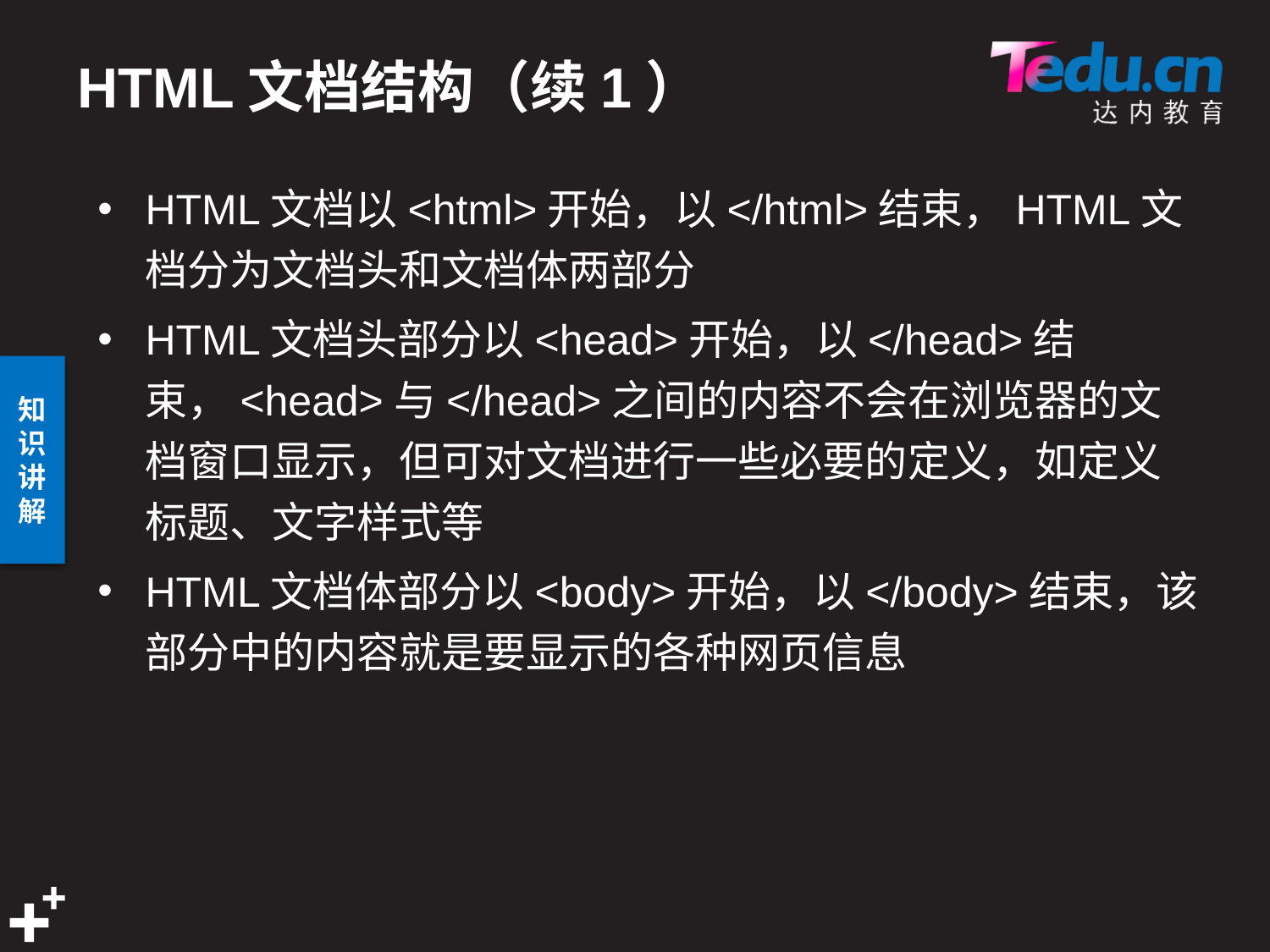

# HTML文档结构（续1）
HTML文档以<html>开始，以</html>结束，HTML文档分为文档头和文档体两部分
HTML文档头部分以<head>开始，以</head>结束，<head>与</head>之间的内容不会在浏览器的文档窗口显示，但可对文档进行一些必要的定义，如定义标题、文字样式等
HTML文档体部分以<body>开始，以</body>结束，该部分中的内容就是要显示的各种网页信息